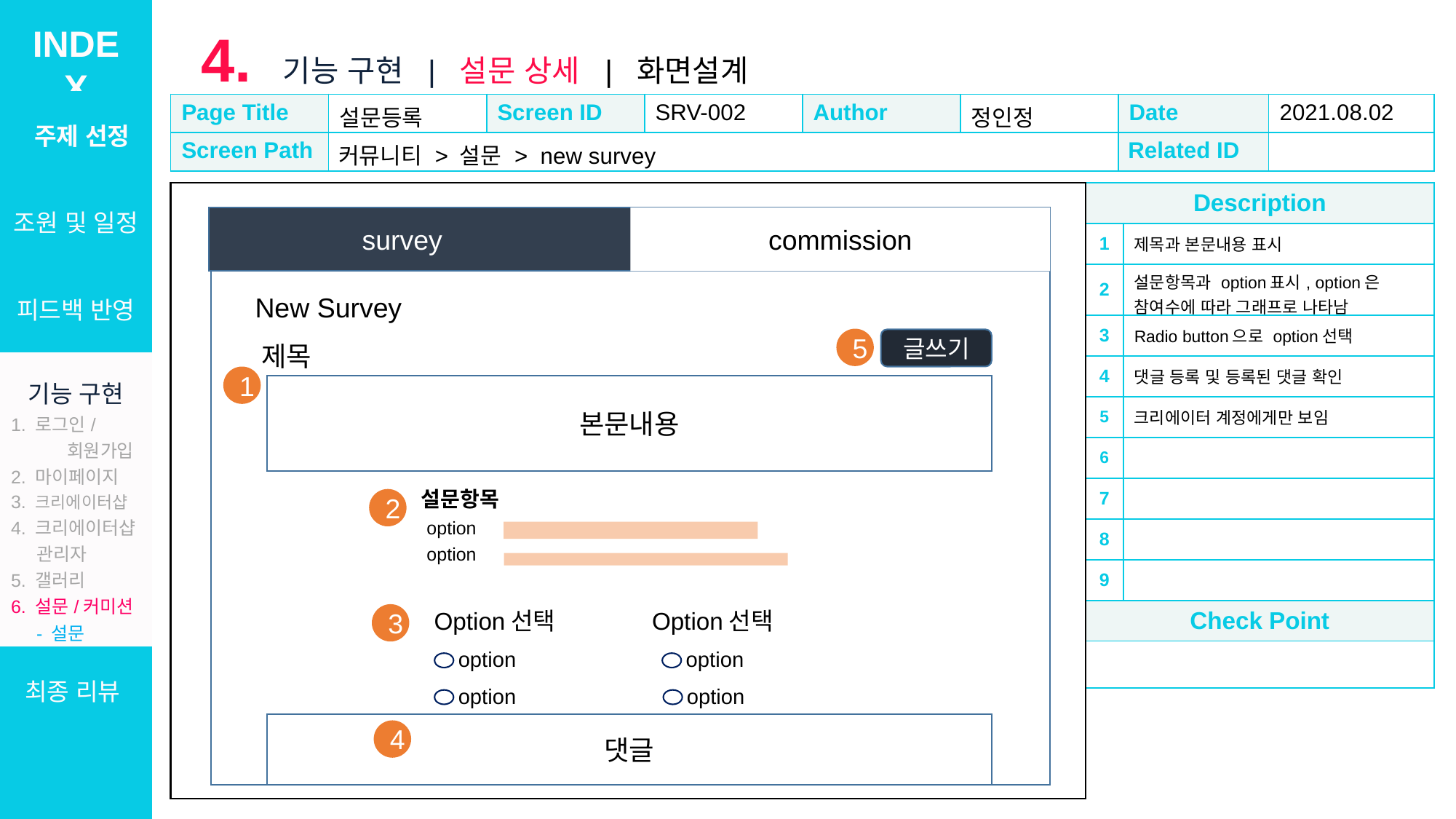

INDEX
4. 기능 구현  |  설문 상세  |  화면설계
| 주제 선정 |
| --- |
| 조원 및 일정 |
| 피드백 반영 |
| 기능 구현 1. 로그인/ 회원가입 2. 마이페이지 3. 크리에이터샵 4. 크리에이터샵 관리자 5. 갤러리 6. 설문/커미션 - 설문 - 커미션 7. 관리자 |
| 최종 리뷰 |
| Page Title | 설문등록 | Screen ID | SRV-002 | Author | 정인정 | Date | 2021.08.02 |
| --- | --- | --- | --- | --- | --- | --- | --- |
| Screen Path | 커뮤니티 > 설문 > new survey |  |  |  |  | Related ID |  |

| Description |  |
| --- | --- |
| 1 | 제목과 본문내용 표시 |
| 2 | 설문항목과 option표시, option은 참여수에 따라 그래프로 나타남 |
| 3 | Radio button으로 option선택 |
| 4 | 댓글 등록 및 등록된 댓글 확인 |
| 5 | 크리에이터 계정에게만 보임 |
| 6 |  |
| 7 |  |
| 8 |  |
| 9 |  |
| Check Point |  |
|  |  |

commission
survey
New Survey
5
글쓰기
제목
1
본문내용
설문항목
2
option

option

Option선택
Option선택
3
option
option

option
option

댓글
4